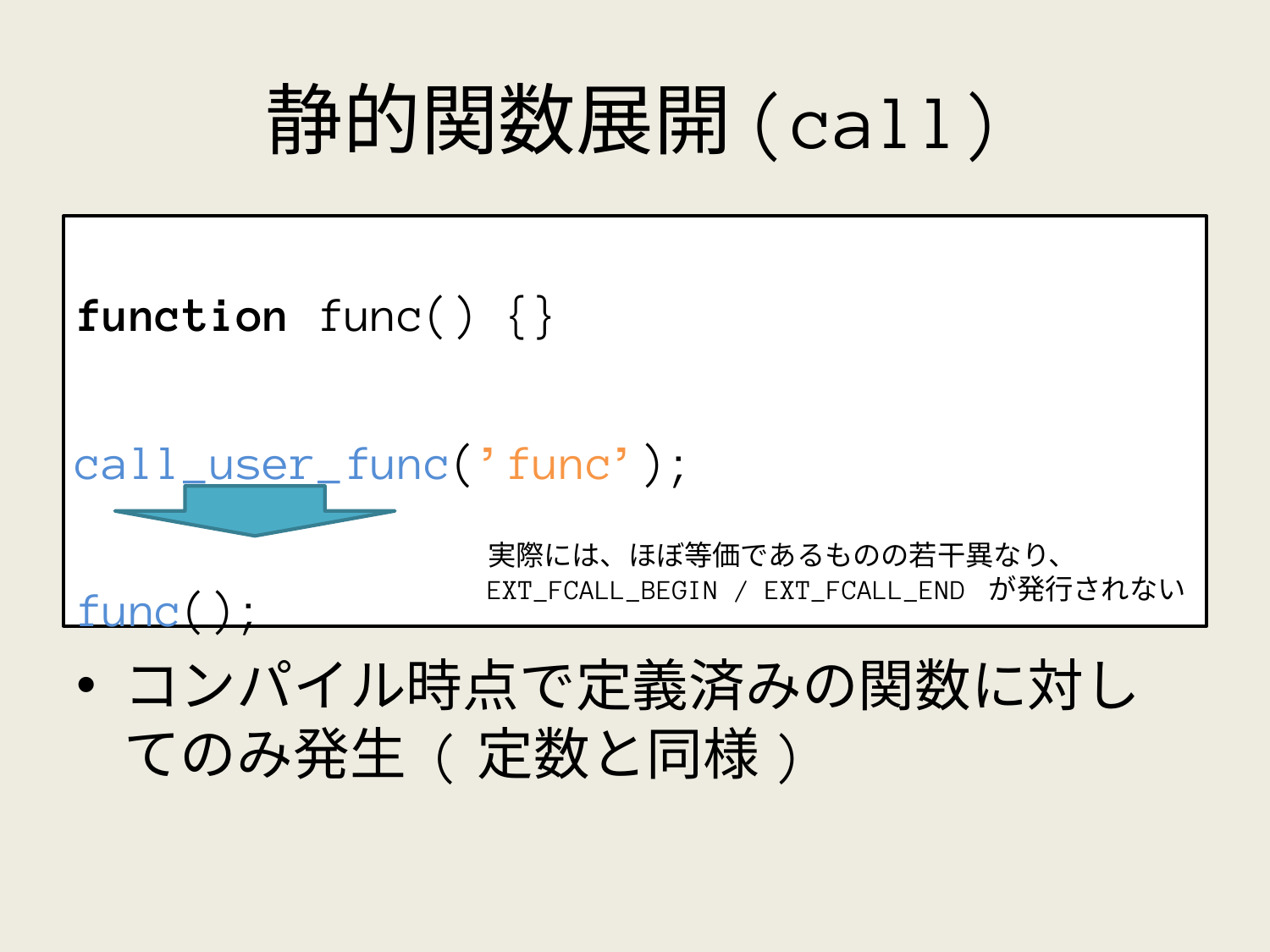

# 静的関数展開(call)
function func() {}
call_user_func(’func’);
func();

defined_funcが定義済みの場合のみ展開

コンパイル時点で定義済みの関数に対してのみ発生 (定数と同様)
実際には、ほぼ等価であるものの若干異なり、
EXT_FCALL_BEGIN / EXT_FCALL_END が発行されない